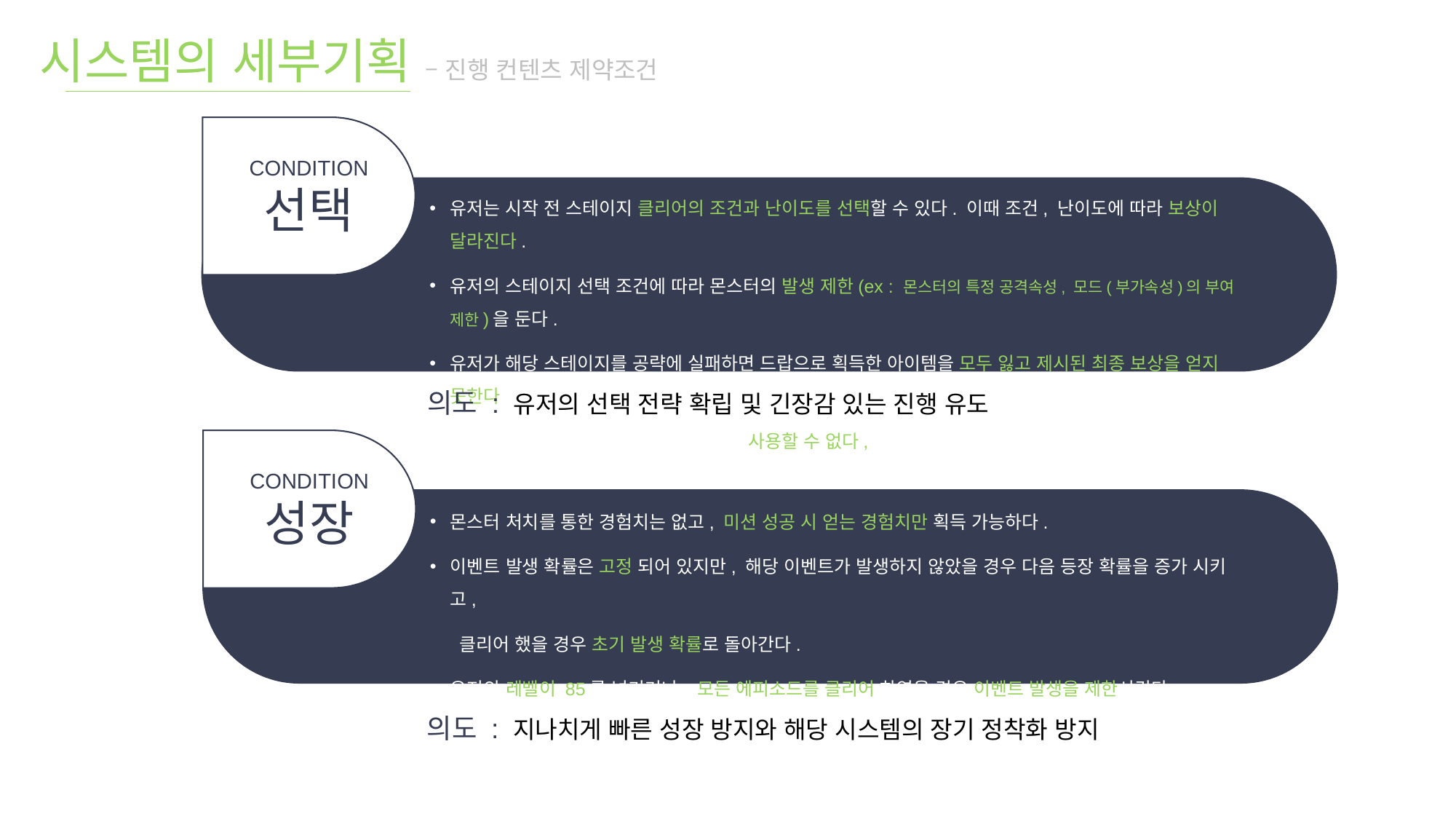

시스템의 세부기획 – 진행 컨텐츠 제약조건
CONDITION
선택

유저는 시작 전 스테이지 클리어의 조건과 난이도를 선택할 수 있다. 이때 조건, 난이도에 따라 보상이 달라진다.
유저의 스테이지 선택 조건에 따라 몬스터의 발생 제한(ex : 몬스터의 특정 공격속성, 모드(부가속성)의 부여 제한)을 둔다.
유저가 해당 스테이지를 공략에 실패하면 드랍으로 획득한 아이템을 모두 잃고 제시된 최종 보상을 얻지 못한다.
유저는 이벤트 도중 마을 귀환 주문서를 사용할 수 없다,
의도 : 유저의 선택 전략 확립 및 긴장감 있는 진행 유도
CONDITION
성장

몬스터 처치를 통한 경험치는 없고, 미션 성공 시 얻는 경험치만 획득 가능하다.
이벤트 발생 확률은 고정 되어 있지만, 해당 이벤트가 발생하지 않았을 경우 다음 등장 확률을 증가 시키고,
     클리어 했을 경우 초기 발생 확률로 돌아간다.
유저의 레벨이 85를 넘기거나, 모든 에피소드를 클리어 하였을 경우 이벤트 발생을 제한시킨다.
의도 : 지나치게 빠른 성장 방지와 해당 시스템의 장기 정착화 방지